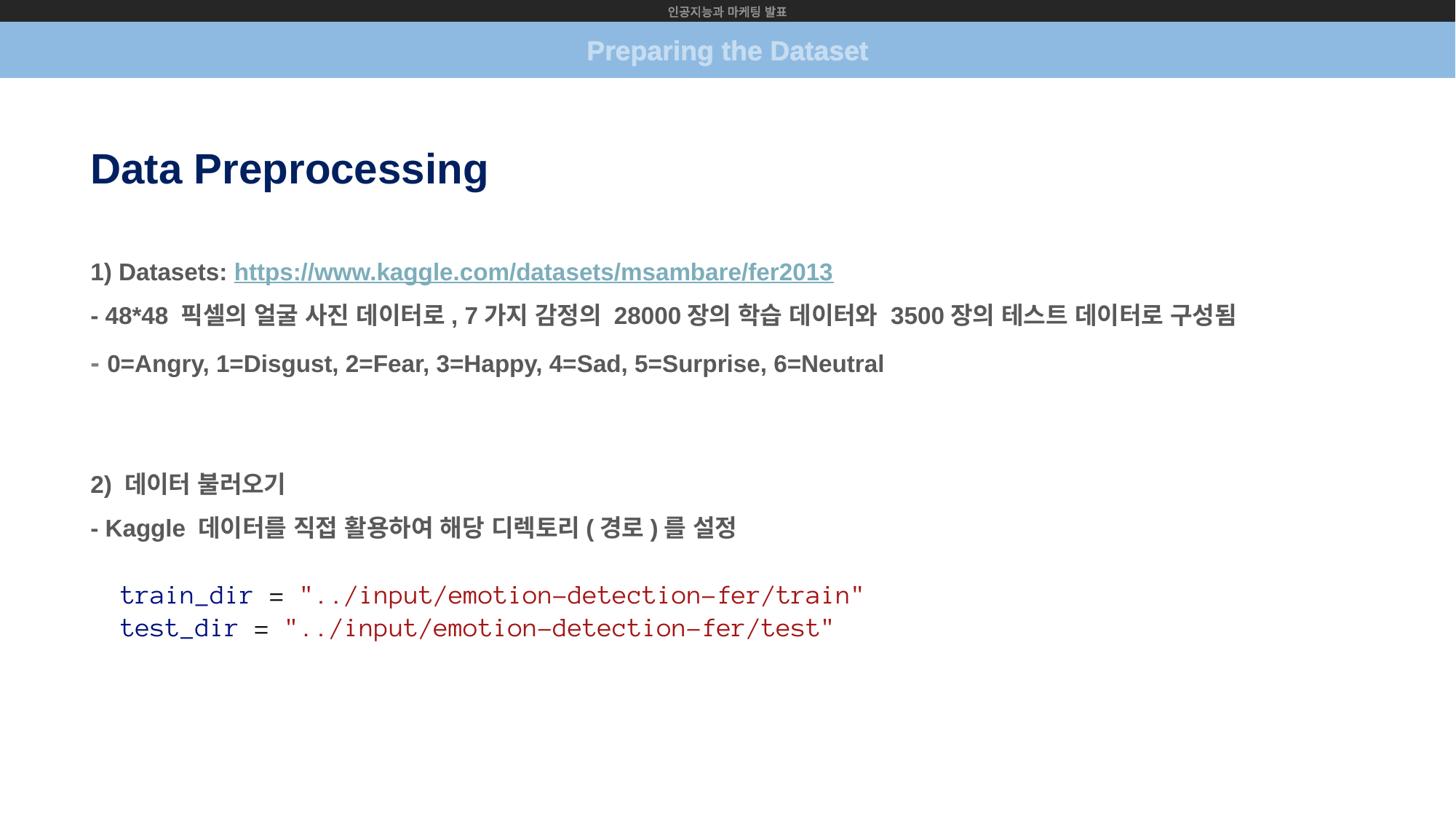

인공지능과 마케팅 발표

Preparing the Dataset
Data Preprocessing

1) Datasets: https://www.kaggle.com/datasets/msambare/fer2013
- 48*48 픽셀의 얼굴 사진 데이터로, 7가지 감정의 28000장의 학습 데이터와 3500장의 테스트 데이터로 구성됨
- 0=Angry, 1=Disgust, 2=Fear, 3=Happy, 4=Sad, 5=Surprise, 6=Neutral

2) 데이터 불러오기
- Kaggle 데이터를 직접 활용하여 해당 디렉토리(경로)를 설정

train_dir = "../input/emotion-detection-fer/train"
test_dir = "../input/emotion-detection-fer/test"